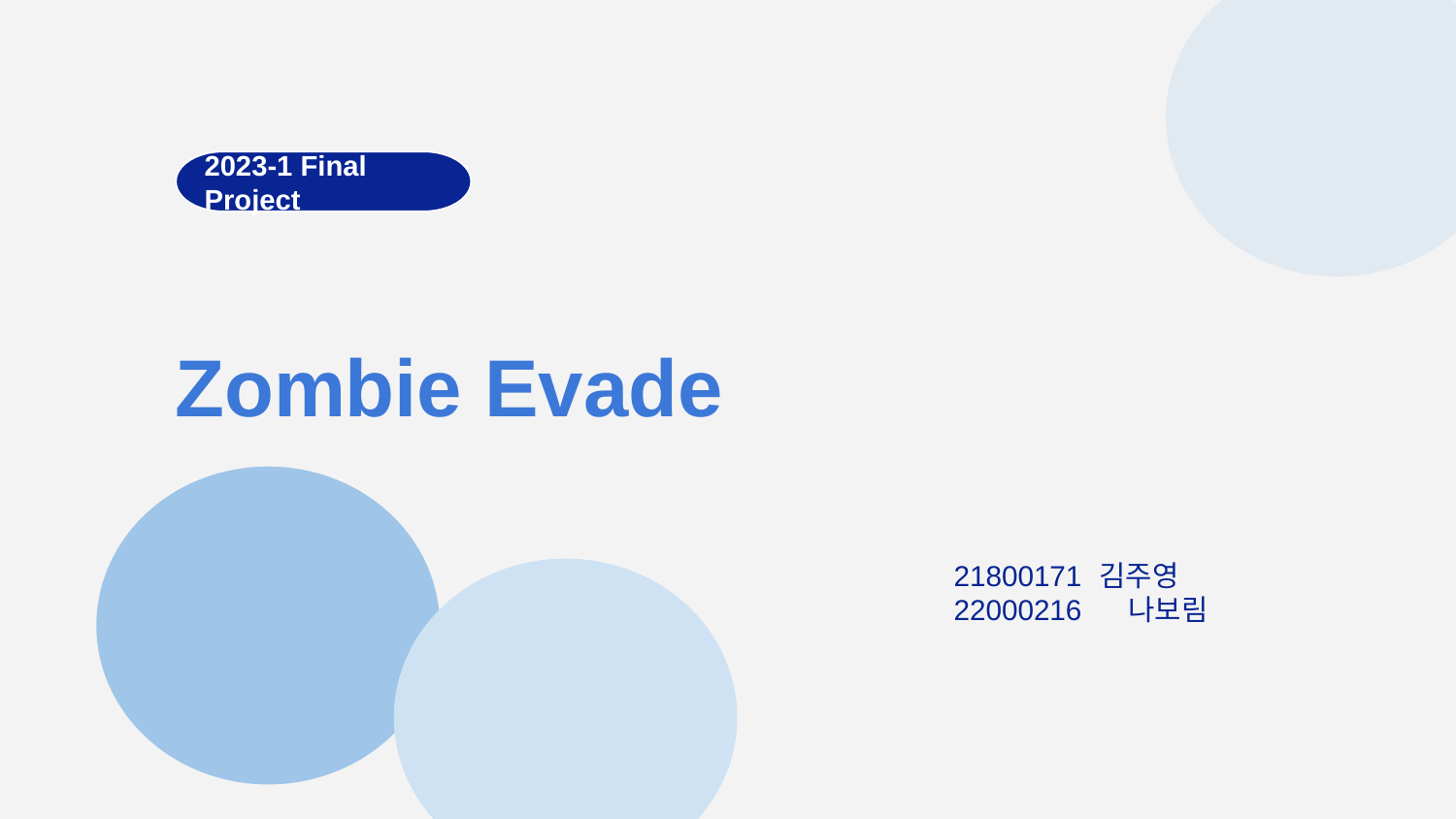

2023-1 Final Project
# Zombie Evade

21800171	김주영
22000216     나보림